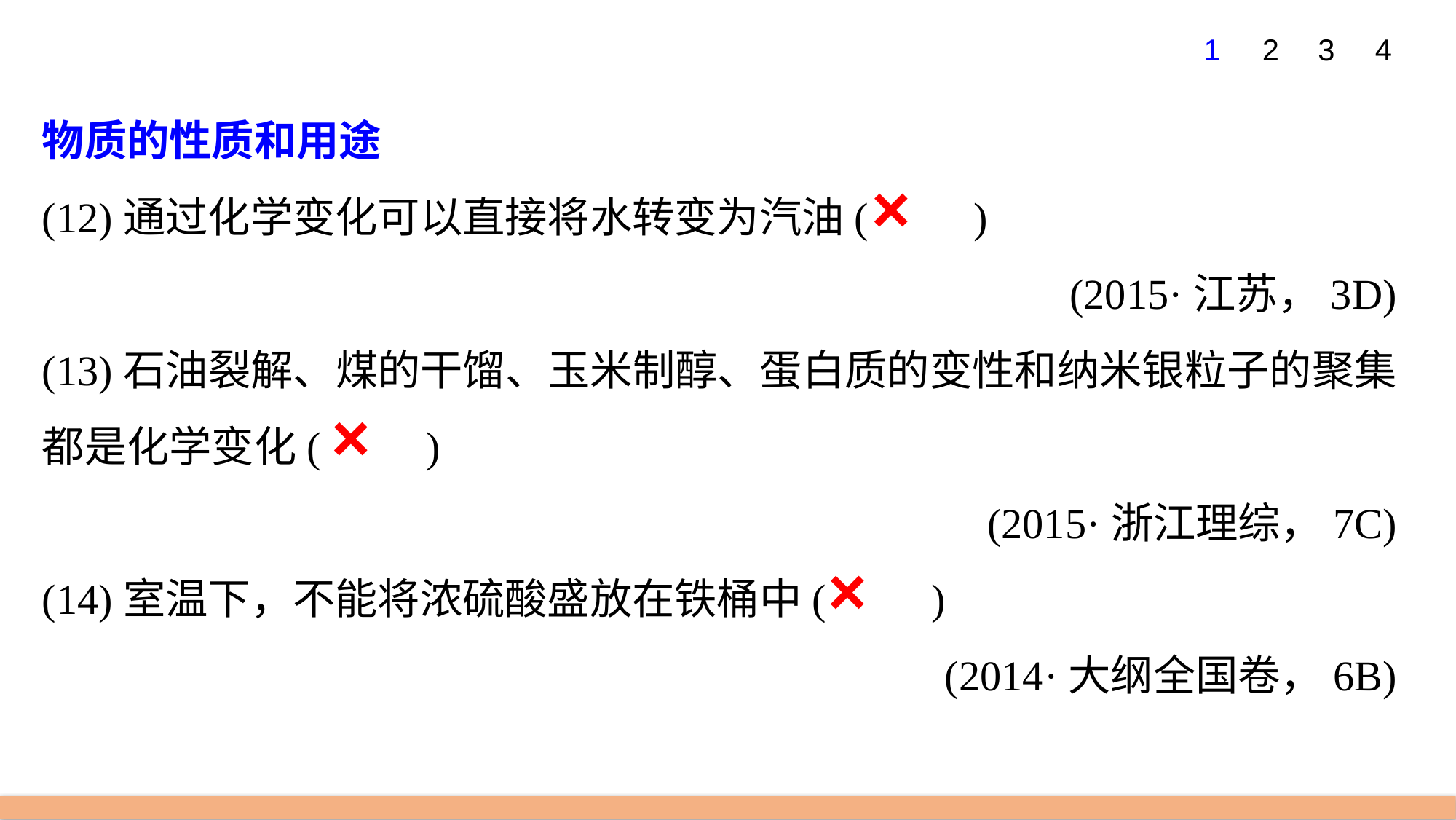

1
2
3
4
物质的性质和用途
(12)通过化学变化可以直接将水转变为汽油(　　)
(2015·江苏，3D)
(13)石油裂解、煤的干馏、玉米制醇、蛋白质的变性和纳米银粒子的聚集都是化学变化(　　)
(2015·浙江理综，7C)
(14)室温下，不能将浓硫酸盛放在铁桶中(　　)
(2014·大纲全国卷，6B)
×
×
×